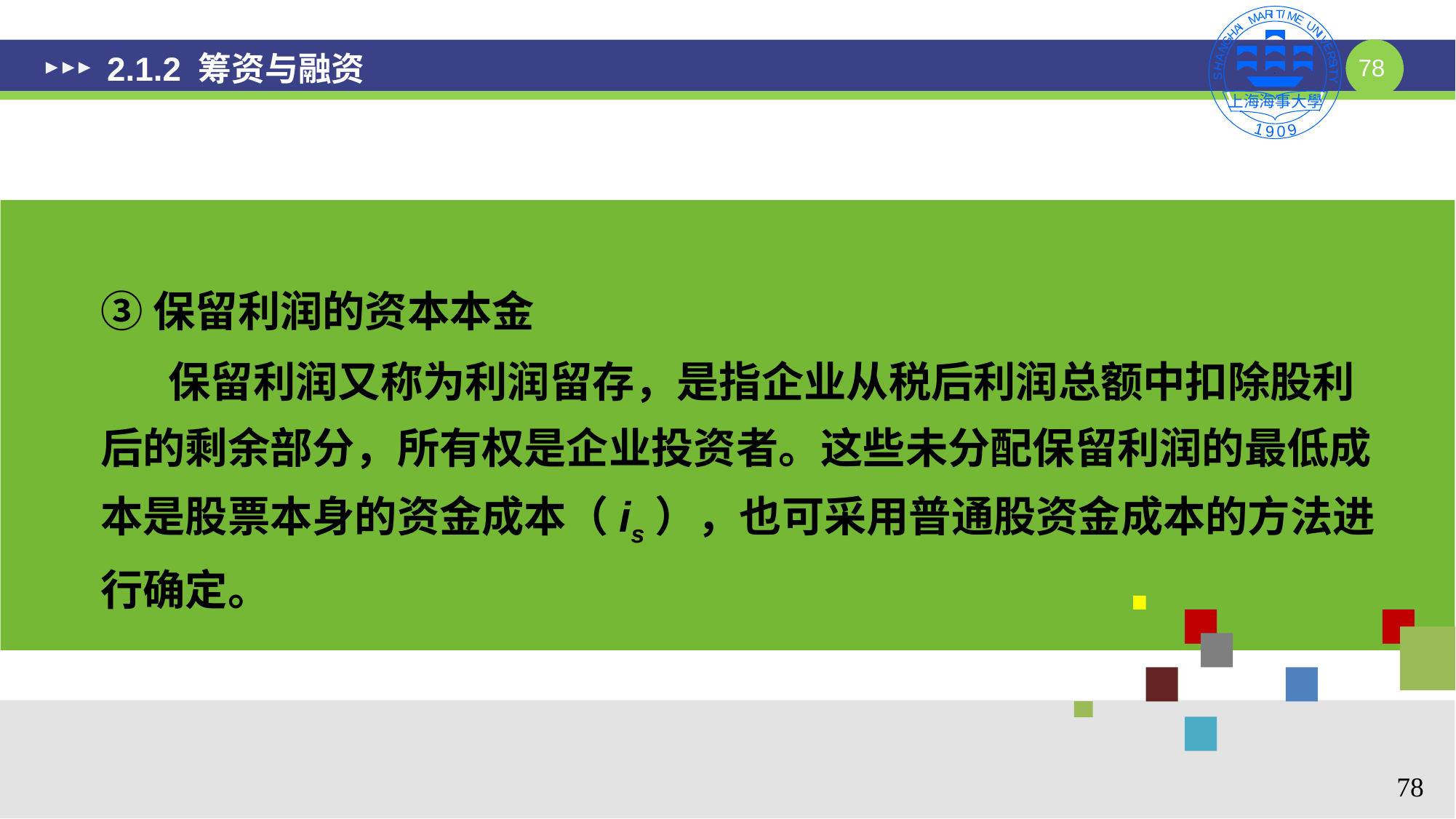

# 2.1.2 筹资与融资

③保留利润的资本本金
      保留利润又称为利润留存，是指企业从税后利润总额中扣除股利后的剩余部分，所有权是企业投资者。这些未分配保留利润的最低成本是股票本身的资金成本（is），也可采用普通股资金成本的方法进行确定。

78
78